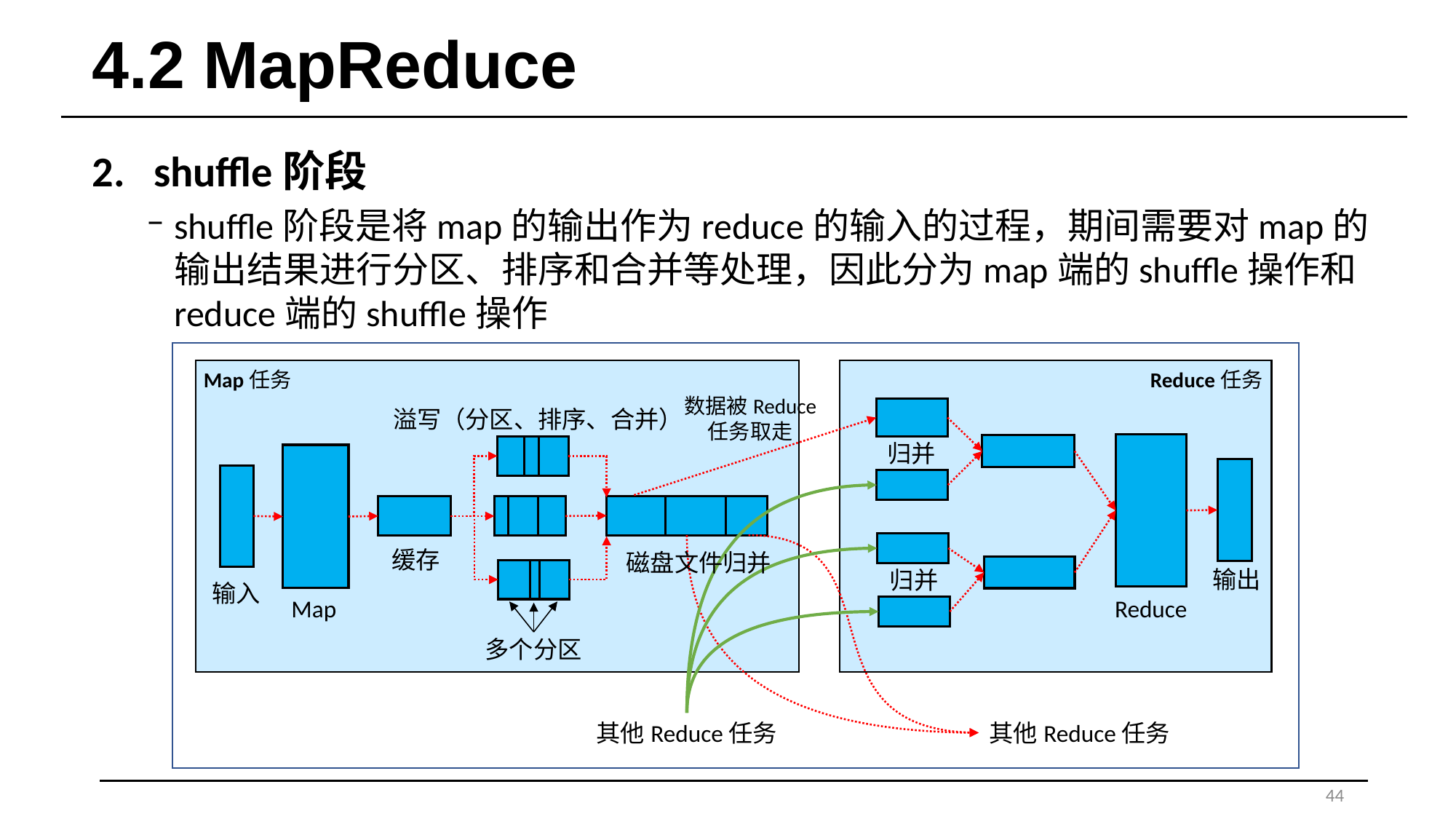

# 4.2 MapReduce
shuffle阶段
shuffle阶段是将map的输出作为reduce的输入的过程，期间需要对map的输出结果进行分区、排序和合并等处理，因此分为map端的shuffle操作和reduce端的shuffle操作

Map任务
Reduce任务
数据被Reduce
任务取走
溢写（分区、排序、合并）

归并

缓存
磁盘文件归并

输出

归并
输入
Map
Reduce

多个分区
其他Reduce任务
其他Reduce任务
44